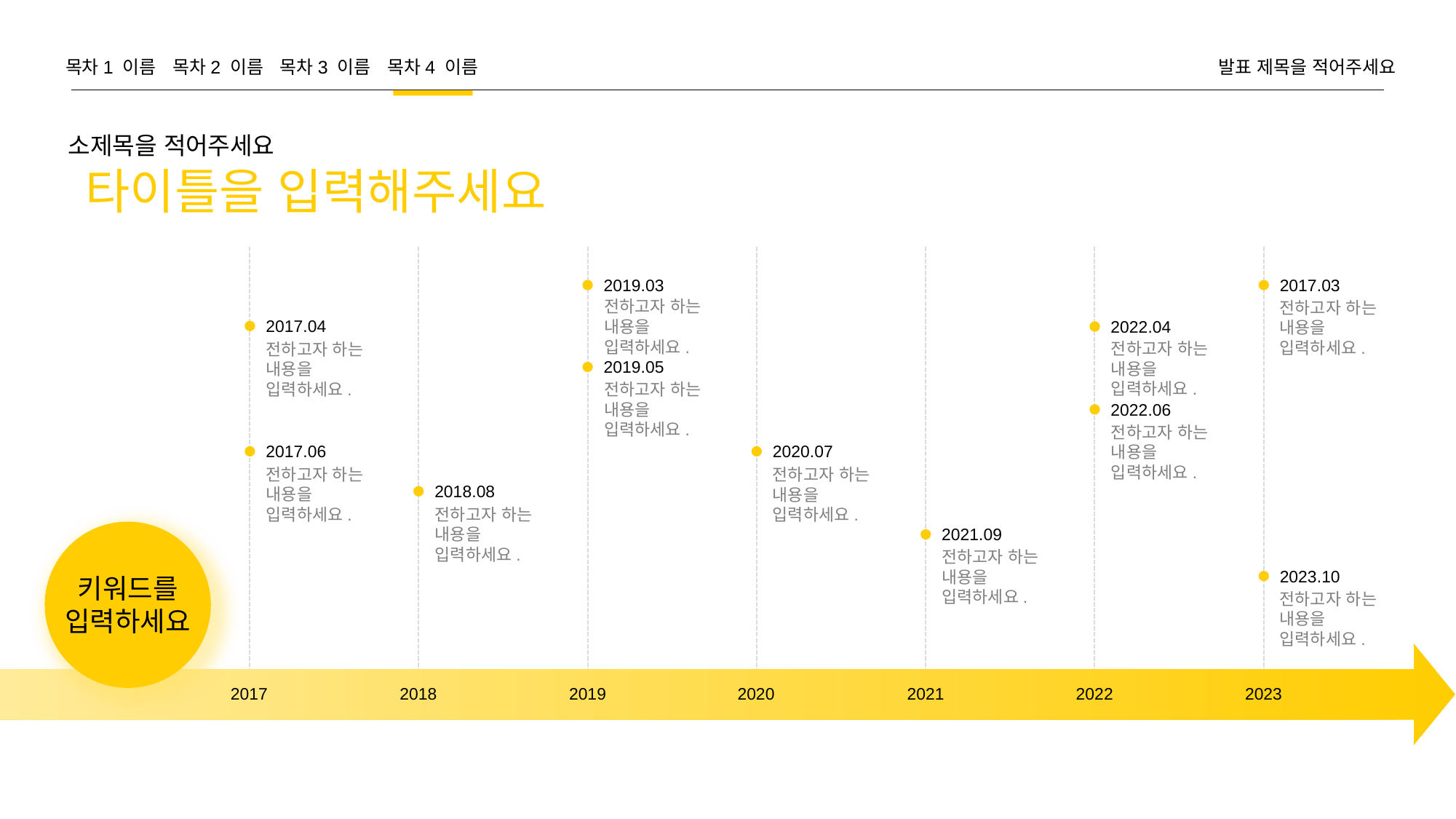

목차1 이름
목차2 이름
목차3 이름
목차4 이름
발표 제목을 적어주세요

소제목을 적어주세요
타이틀을 입력해주세요
2019.03
2017.03

전하고자 하는
내용을 입력하세요.
전하고자 하는
내용을 입력하세요.
2017.04
2022.04

전하고자 하는
내용을 입력하세요.
전하고자 하는
내용을 입력하세요.
2019.05

전하고자 하는
내용을 입력하세요.
2022.06

전하고자 하는
내용을 입력하세요.
2017.06
2020.07

전하고자 하는
내용을 입력하세요.
전하고자 하는
내용을 입력하세요.
2018.08

전하고자 하는
내용을 입력하세요.
2021.09

전하고자 하는
내용을 입력하세요.
2023.10
키워드를
입력하세요

전하고자 하는
내용을 입력하세요.

2017
2018
2019
2020
2021
2022
2023